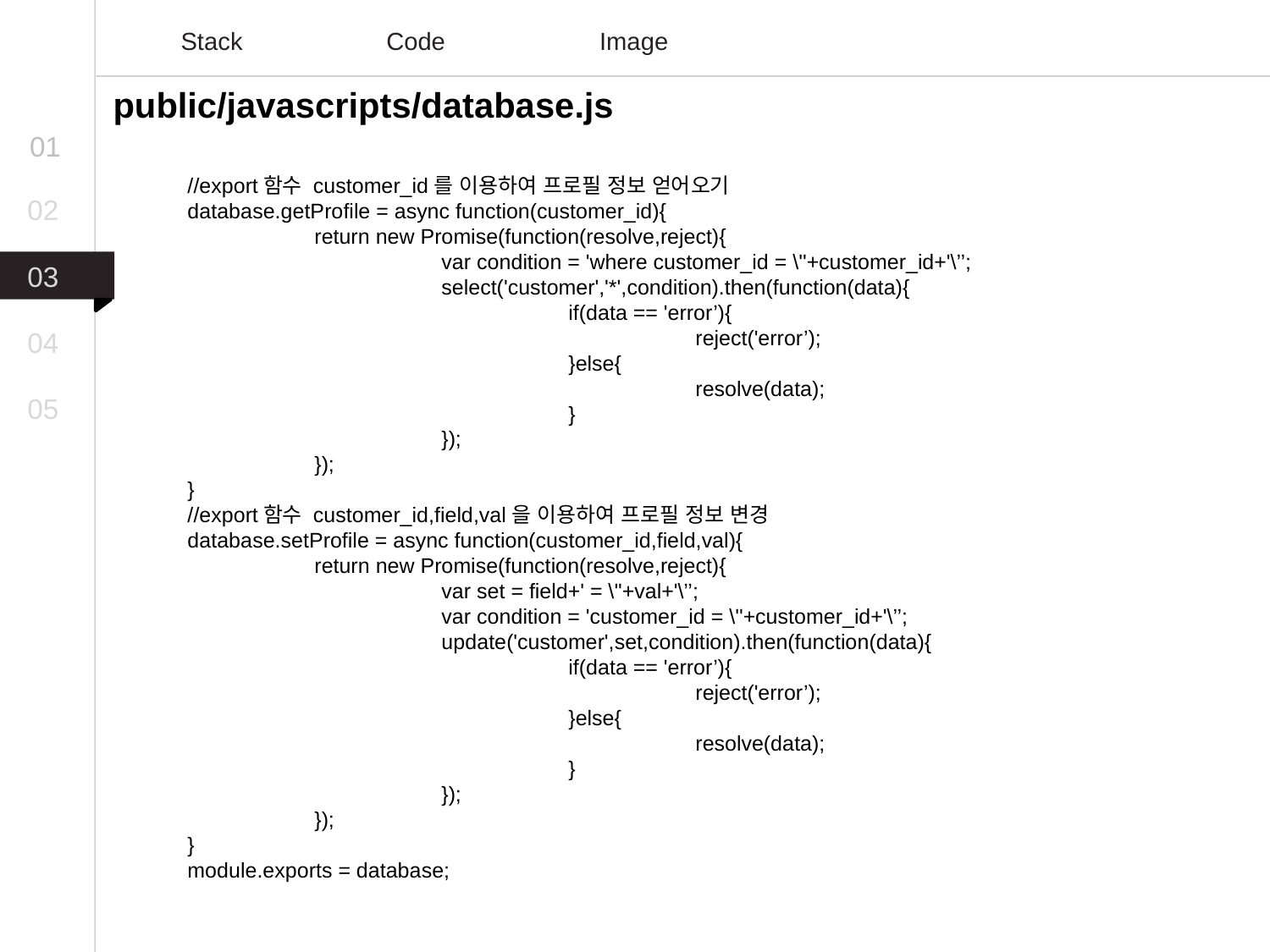

Stack
Code
Image
public/javascripts/database.js
01
//export함수 customer_id를 이용하여 프로필 정보 얻어오기
database.getProfile = async function(customer_id){
	return new Promise(function(resolve,reject){
		var condition = 'where customer_id = \''+customer_id+'\’’;
		select('customer','*',condition).then(function(data){
			if(data == 'error’){
				reject('error’);
			}else{
				resolve(data);
			}
		});
	});
}
//export함수 customer_id,field,val을 이용하여 프로필 정보 변경
database.setProfile = async function(customer_id,field,val){
	return new Promise(function(resolve,reject){
		var set = field+' = \''+val+'\’’;
		var condition = 'customer_id = \''+customer_id+'\’’;
		update('customer',set,condition).then(function(data){
			if(data == 'error’){
				reject('error’);
			}else{
				resolve(data);
			}
		});
	});
}
module.exports = database;
02

03

04
05